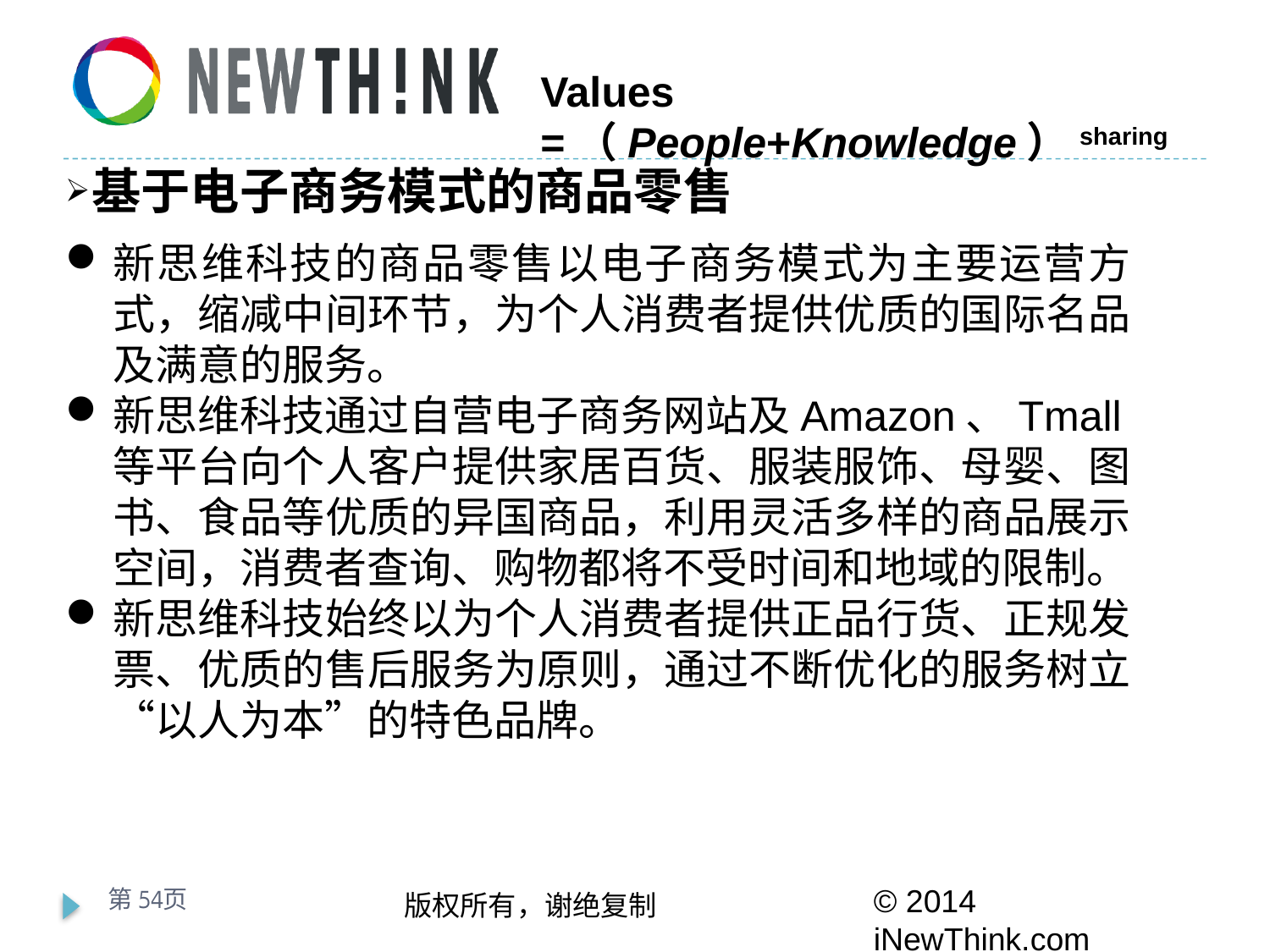

基于电子商务模式的商品零售
新思维科技的商品零售以电子商务模式为主要运营方式，缩减中间环节，为个人消费者提供优质的国际名品及满意的服务。
新思维科技通过自营电子商务网站及Amazon、Tmall等平台向个人客户提供家居百货、服装服饰、母婴、图书、食品等优质的异国商品，利用灵活多样的商品展示空间，消费者查询、购物都将不受时间和地域的限制。
新思维科技始终以为个人消费者提供正品行货、正规发票、优质的售后服务为原则，通过不断优化的服务树立“以人为本”的特色品牌。
第54页